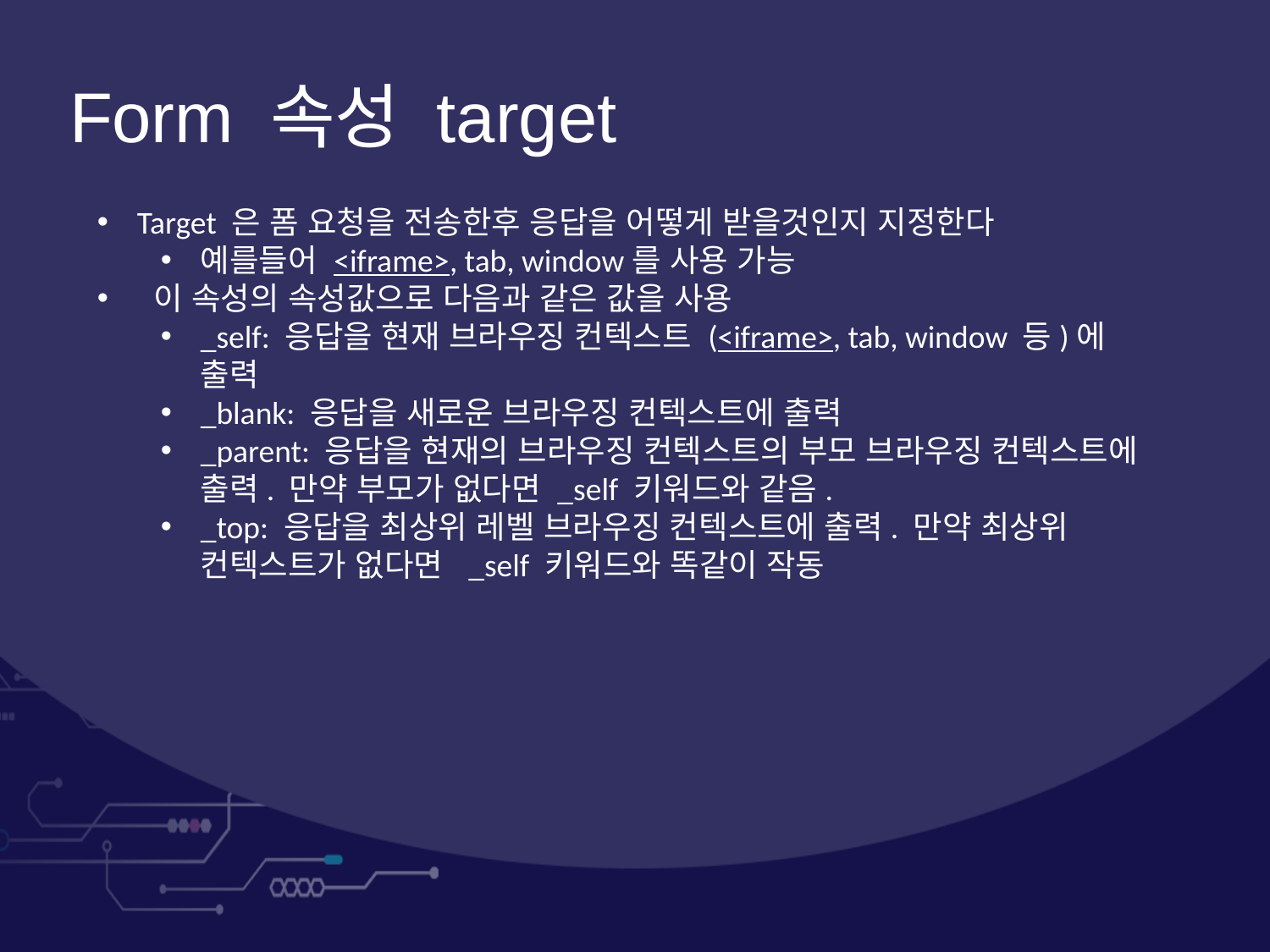

Form 속성 target
Target 은 폼 요청을 전송한후 응답을 어떻게 받을것인지 지정한다
예를들어 <iframe>, tab, window를 사용 가능
 이 속성의 속성값으로 다음과 같은 값을 사용
_self: 응답을 현재 브라우징 컨텍스트 (<iframe>, tab, window 등)에 출력
_blank: 응답을 새로운 브라우징 컨텍스트에 출력
_parent: 응답을 현재의 브라우징 컨텍스트의 부모 브라우징 컨텍스트에 출력. 만약 부모가 없다면 _self 키워드와 같음.
_top: 응답을 최상위 레벨 브라우징 컨텍스트에 출력. 만약 최상위 컨텍스트가 없다면  _self 키워드와 똑같이 작동